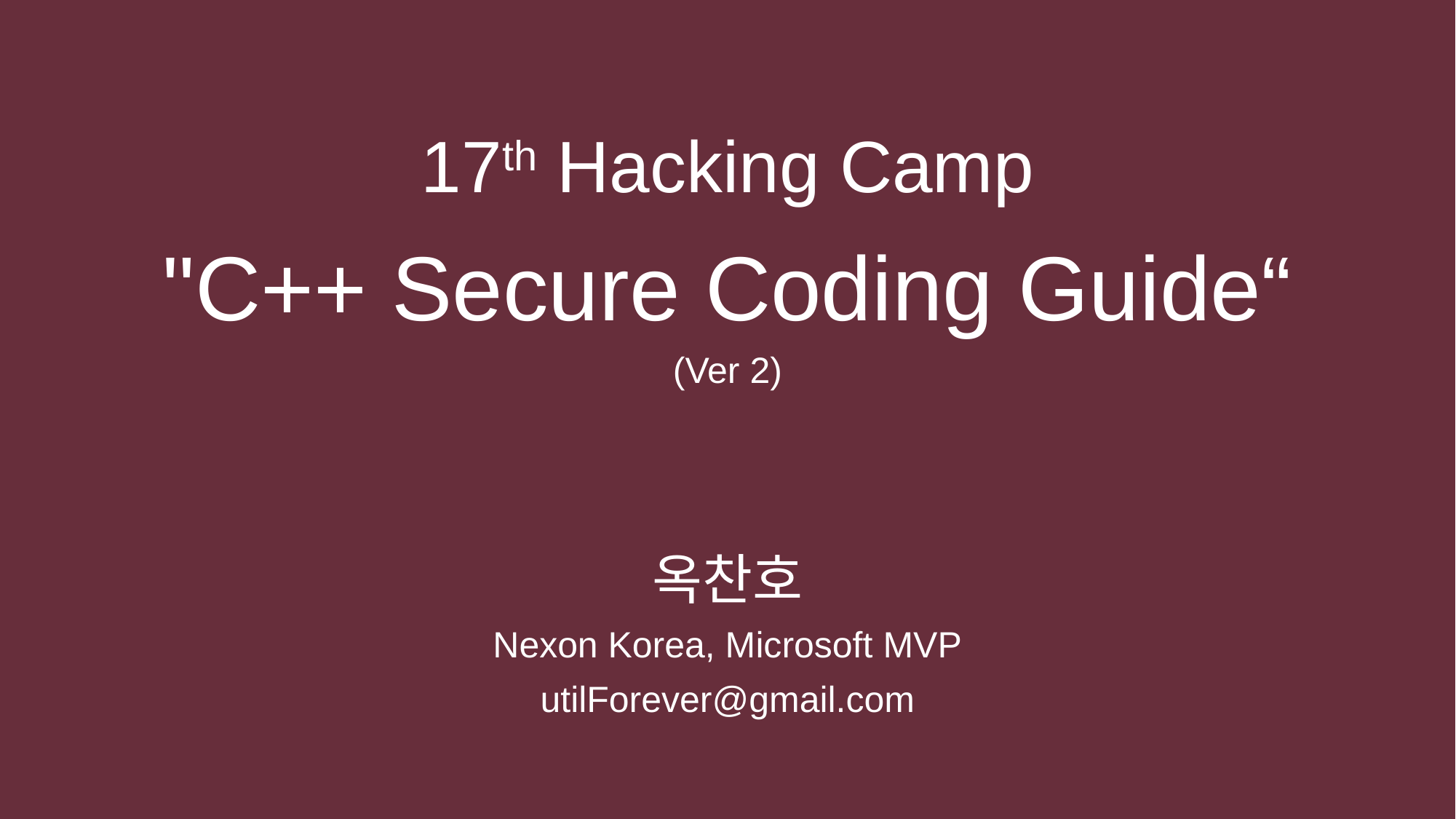

# 17th Hacking Camp "C++ Secure Coding Guide“ (Ver 2)
옥찬호
Nexon Korea, Microsoft MVP
utilForever@gmail.com